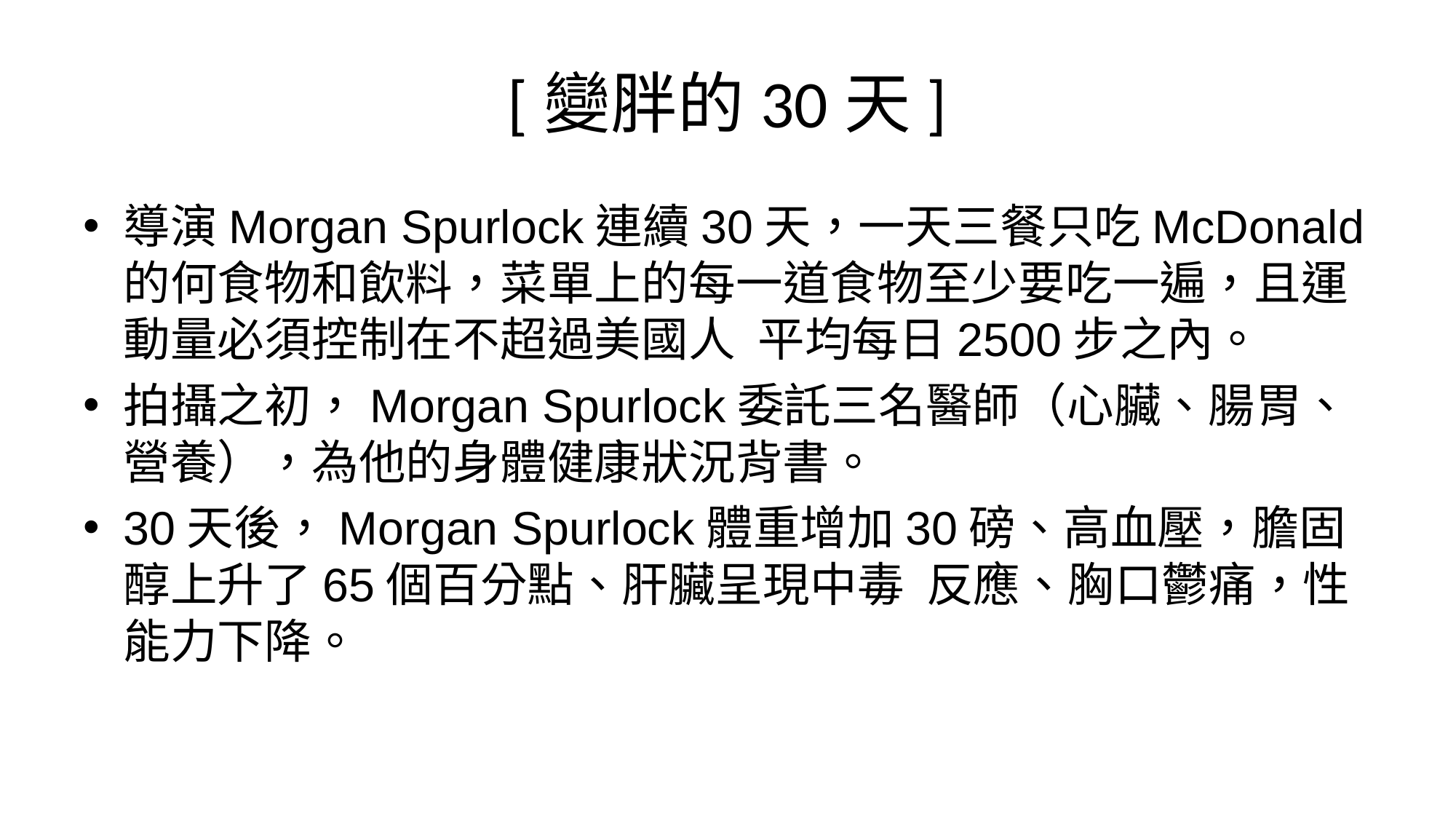

# [變胖的30天]
導演Morgan Spurlock連續30天，一天三餐只吃McDonald的何食物和飲料，菜單上的每一道食物至少要吃一遍，且運動量必須控制在不超過美國人­平均每日2500步之內。
拍攝之初，Morgan Spurlock委託三名醫師（心臟、腸胃、營養），為他的身體健康狀況背書。
30天後，Morgan Spurlock體重增加30磅、高血壓，膽固醇上升了65個百分點、肝臟呈現中毒­反應、胸口鬱痛，性能力下降。